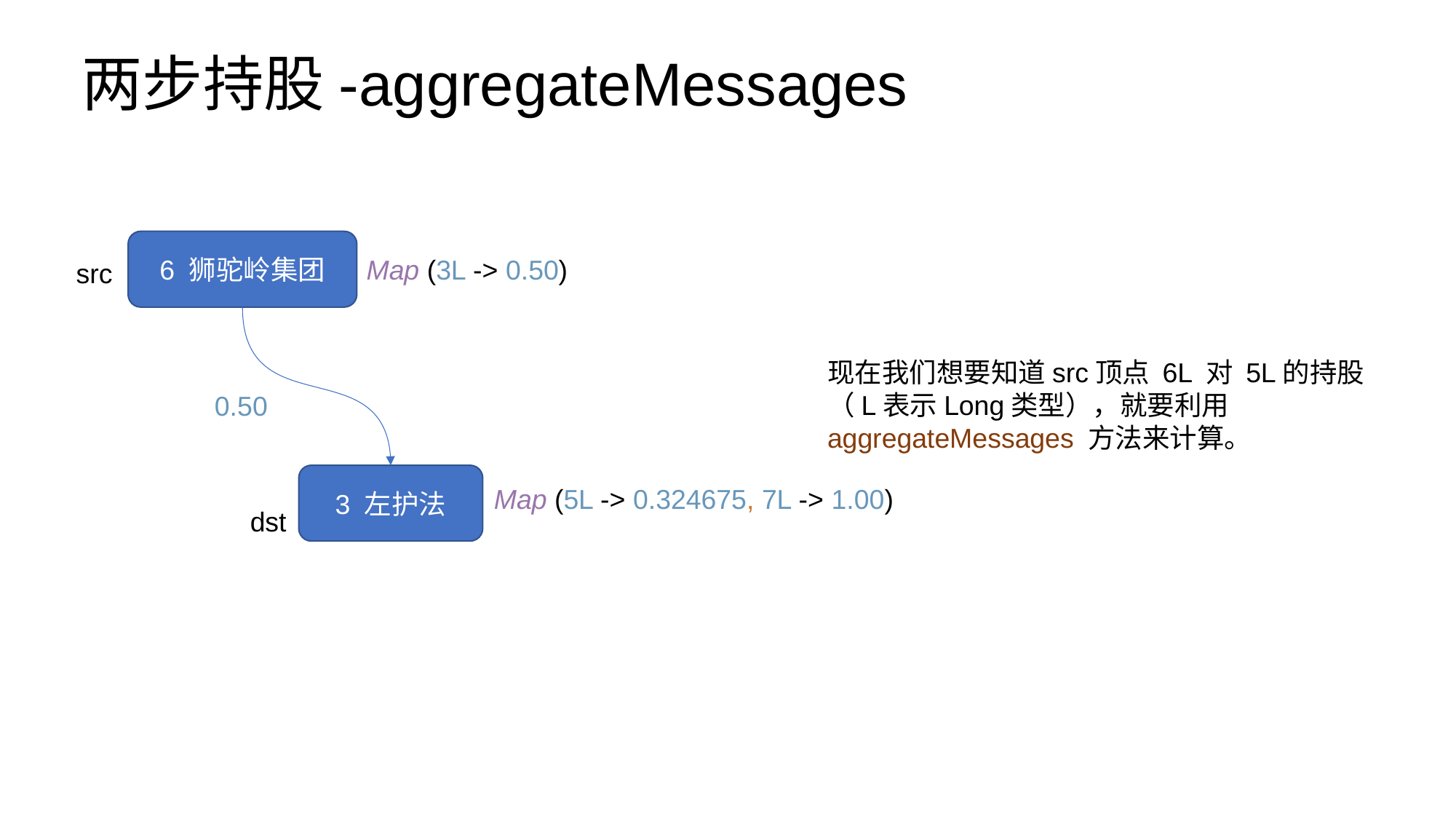

两步持股-aggregateMessages
6 狮驼岭集团
Map (3L -> 0.50)
src
现在我们想要知道src顶点 6L 对 5L的持股
（L表示Long类型），就要利用
aggregateMessages 方法来计算。
0.50
3 左护法
Map (5L -> 0.324675, 7L -> 1.00)
dst